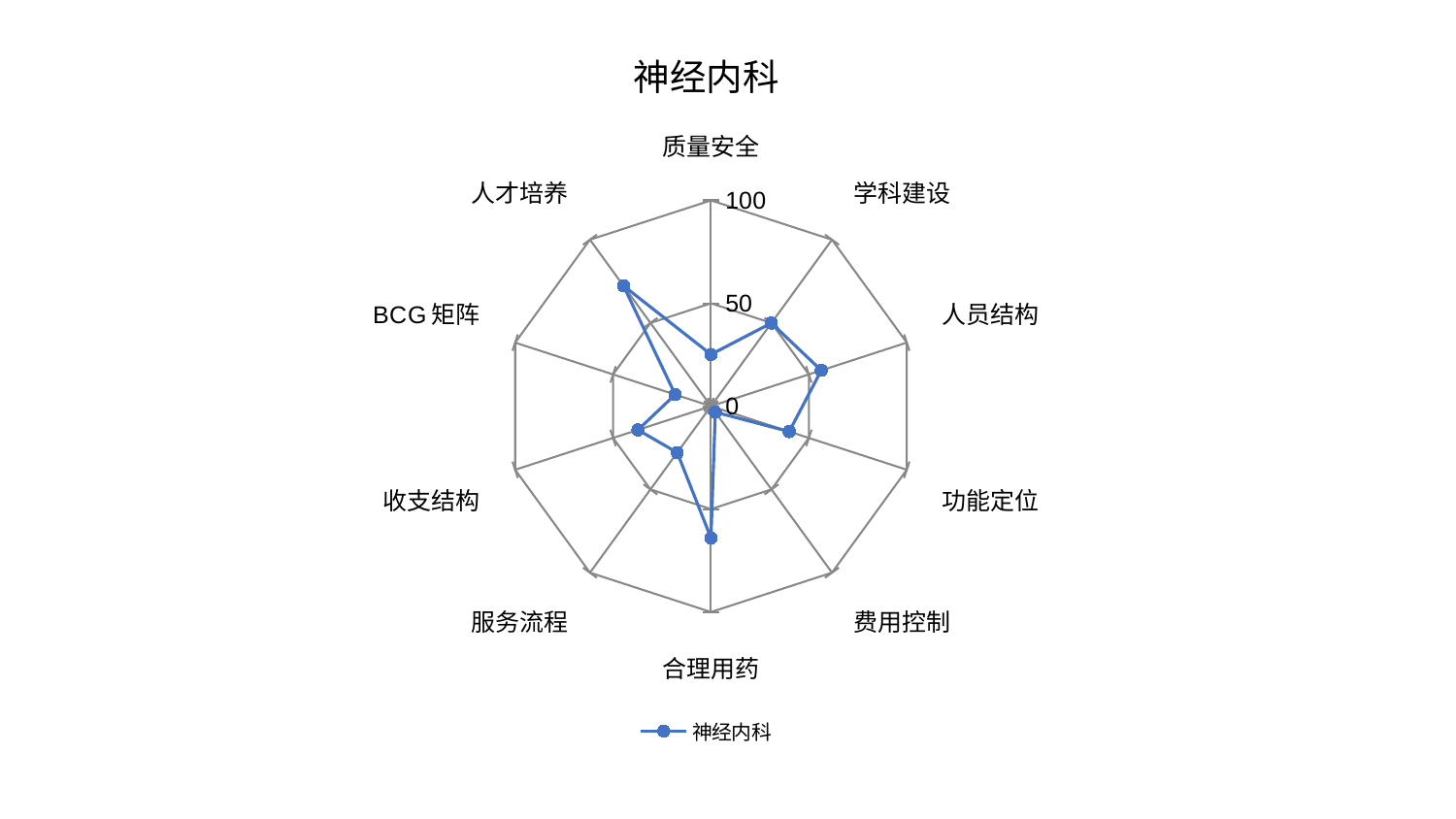

### Chart: 神经内科

| Category | 神经内科 |
|---|---|
| 质量安全 | 25.16155079600778 |
| 学科建设 | 49.94485850187243 |
| 人员结构 | 56.33852874551909 |
| 功能定位 | 39.95992419206582 |
| 费用控制 | 3.6076291352594008 |
| 合理用药 | 64.0557589975282 |
| 服务流程 | 27.87769903427914 |
| 收支结构 | 37.31444064098279 |
| BCG矩阵 | 18.279398146000975 |
| 人才培养 | 72.32369853112205 |
141